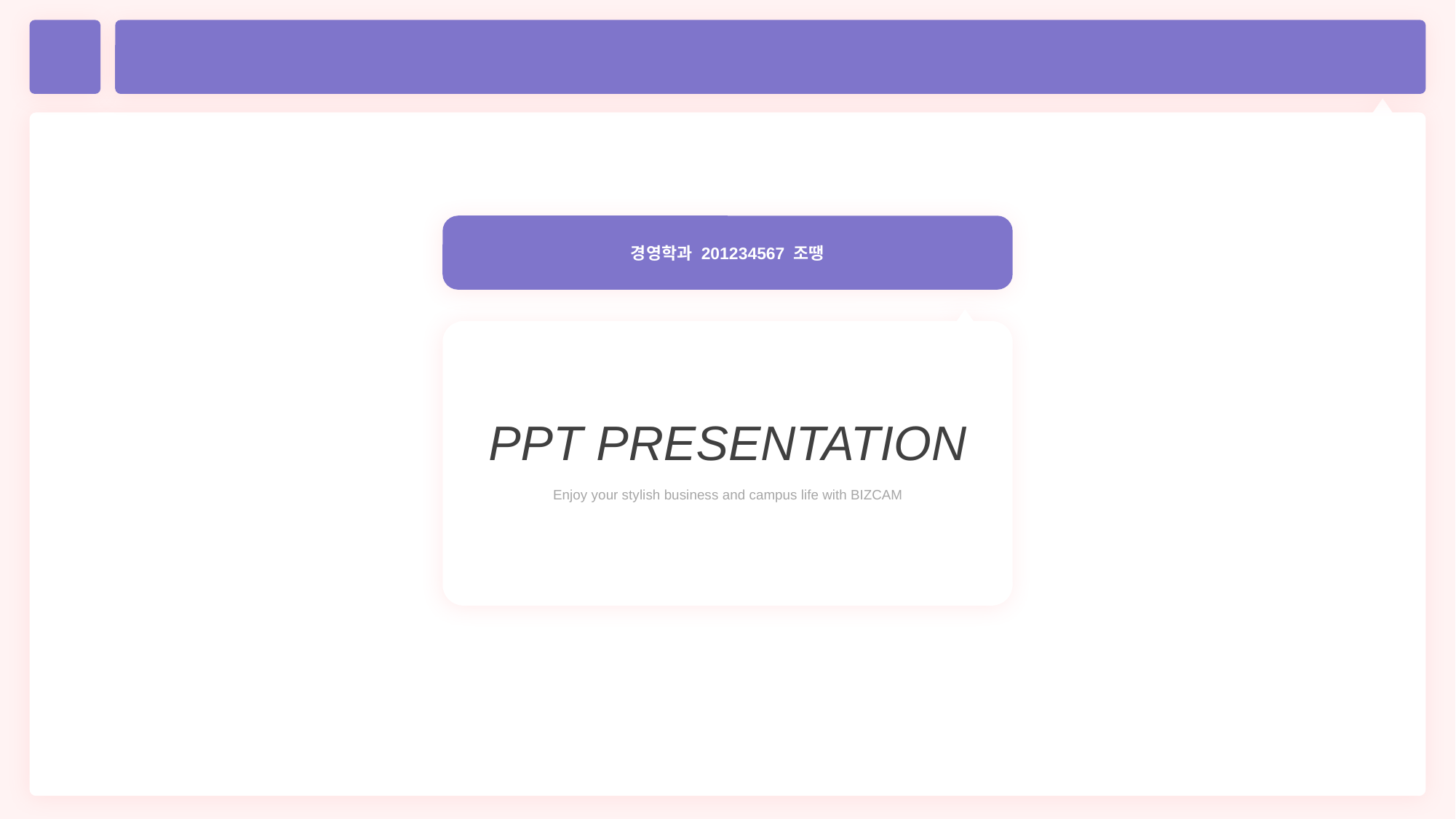

경영학과 201234567 조땡
PPT PRESENTATION
Enjoy your stylish business and campus life with BIZCAM